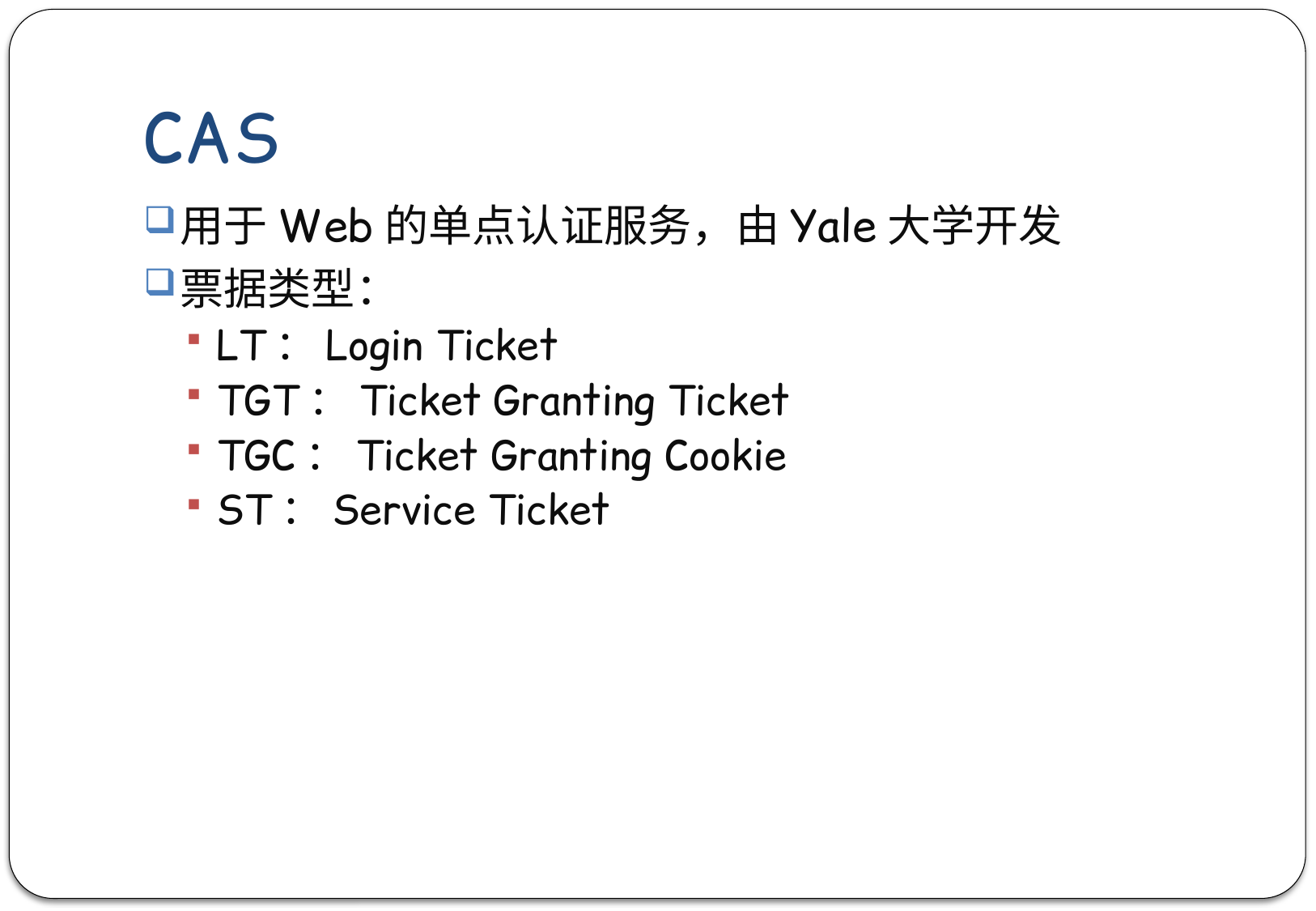

# CAS
用于Web的单点认证服务，由Yale大学开发
票据类型：
LT：Login Ticket
TGT：Ticket Granting Ticket
TGC：Ticket Granting Cookie
ST：Service Ticket